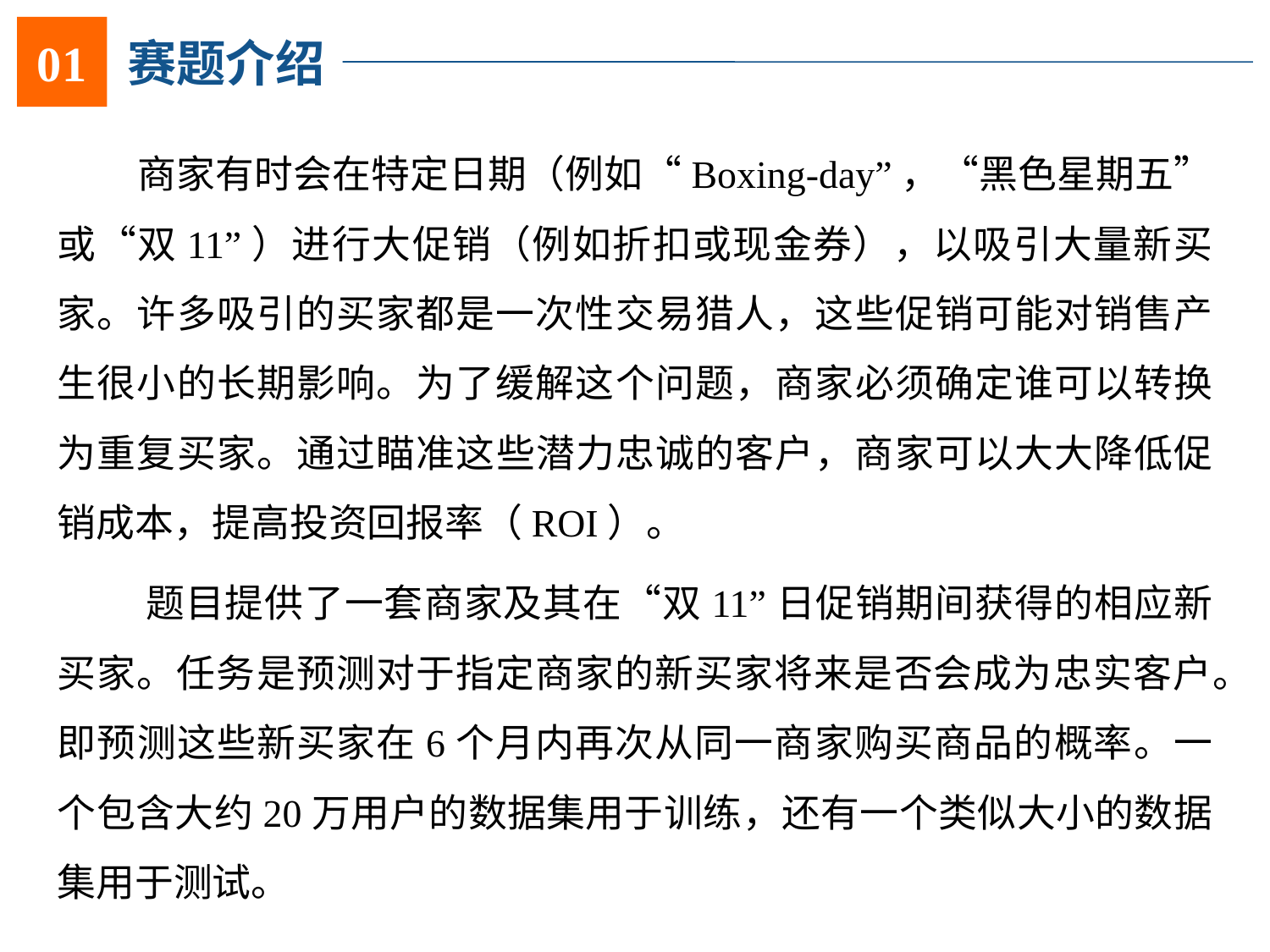

01
赛题介绍
        商家有时会在特定日期（例如“Boxing-day”，“黑色星期五”或“双11”）进行大促销（例如折扣或现金券），以吸引大量新买家。许多吸引的买家都是一次性交易猎人，这些促销可能对销售产生很小的长期影响。为了缓解这个问题，商家必须确定谁可以转换为重复买家。通过瞄准这些潜力忠诚的客户，商家可以大大降低促销成本，提高投资回报率（ROI）。
        题目提供了一套商家及其在“双11”日促销期间获得的相应新买家。任务是预测对于指定商家的新买家将来是否会成为忠实客户。即预测这些新买家在6个月内再次从同一商家购买商品的概率。一个包含大约20万用户的数据集用于训练，还有一个类似大小的数据集用于测试。